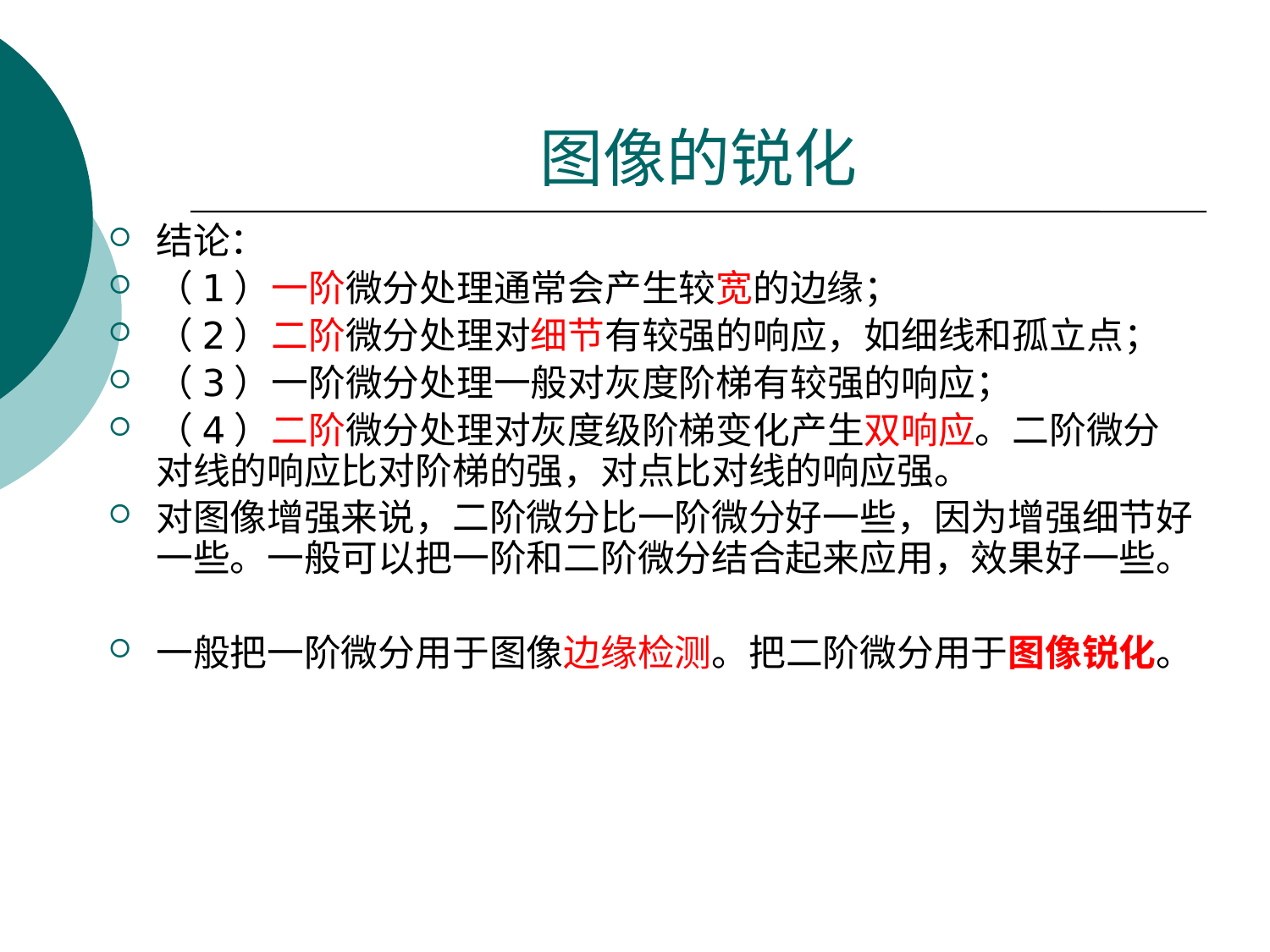

# 图像的锐化
结论：
（1）一阶微分处理通常会产生较宽的边缘；
（2）二阶微分处理对细节有较强的响应，如细线和孤立点；
（3）一阶微分处理一般对灰度阶梯有较强的响应；
（4）二阶微分处理对灰度级阶梯变化产生双响应。二阶微分对线的响应比对阶梯的强，对点比对线的响应强。
对图像增强来说，二阶微分比一阶微分好一些，因为增强细节好一些。一般可以把一阶和二阶微分结合起来应用，效果好一些。

一般把一阶微分用于图像边缘检测。把二阶微分用于图像锐化。

7